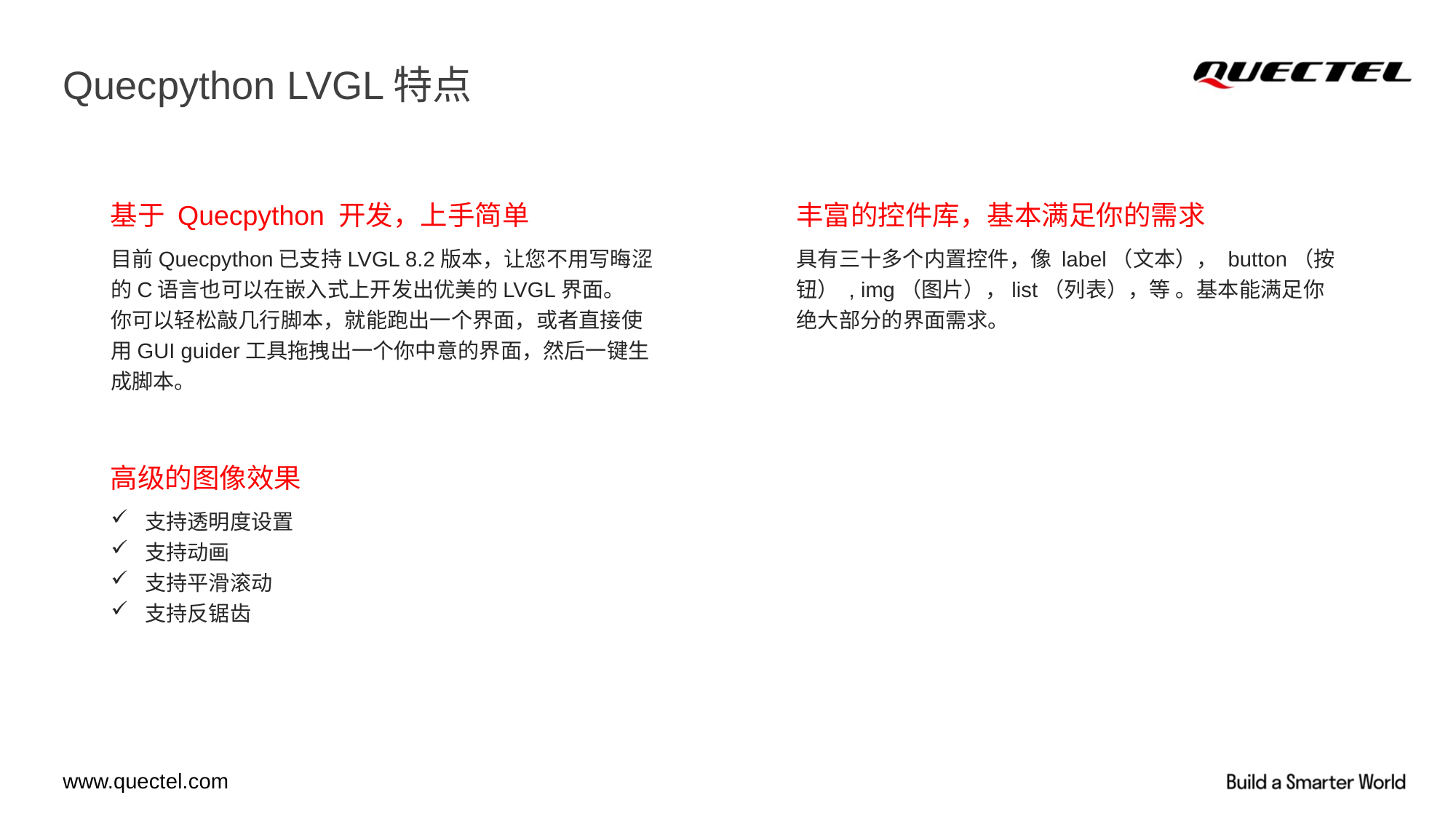

# Quecpython LVGL特点
基于 Quecpython 开发，上手简单
目前Quecpython已支持LVGL 8.2版本，让您不用写晦涩的C语言也可以在嵌入式上开发出优美的LVGL界面。
你可以轻松敲几行脚本，就能跑出一个界面，或者直接使用GUI guider工具拖拽出一个你中意的界面，然后一键生成脚本。
丰富的控件库，基本满足你的需求
具有三十多个内置控件，像 label（文本）， button（按钮） , img（图片），list（列表），等 。基本能满足你绝大部分的界面需求。
高级的图像效果
支持透明度设置
支持动画
支持平滑滚动
支持反锯齿